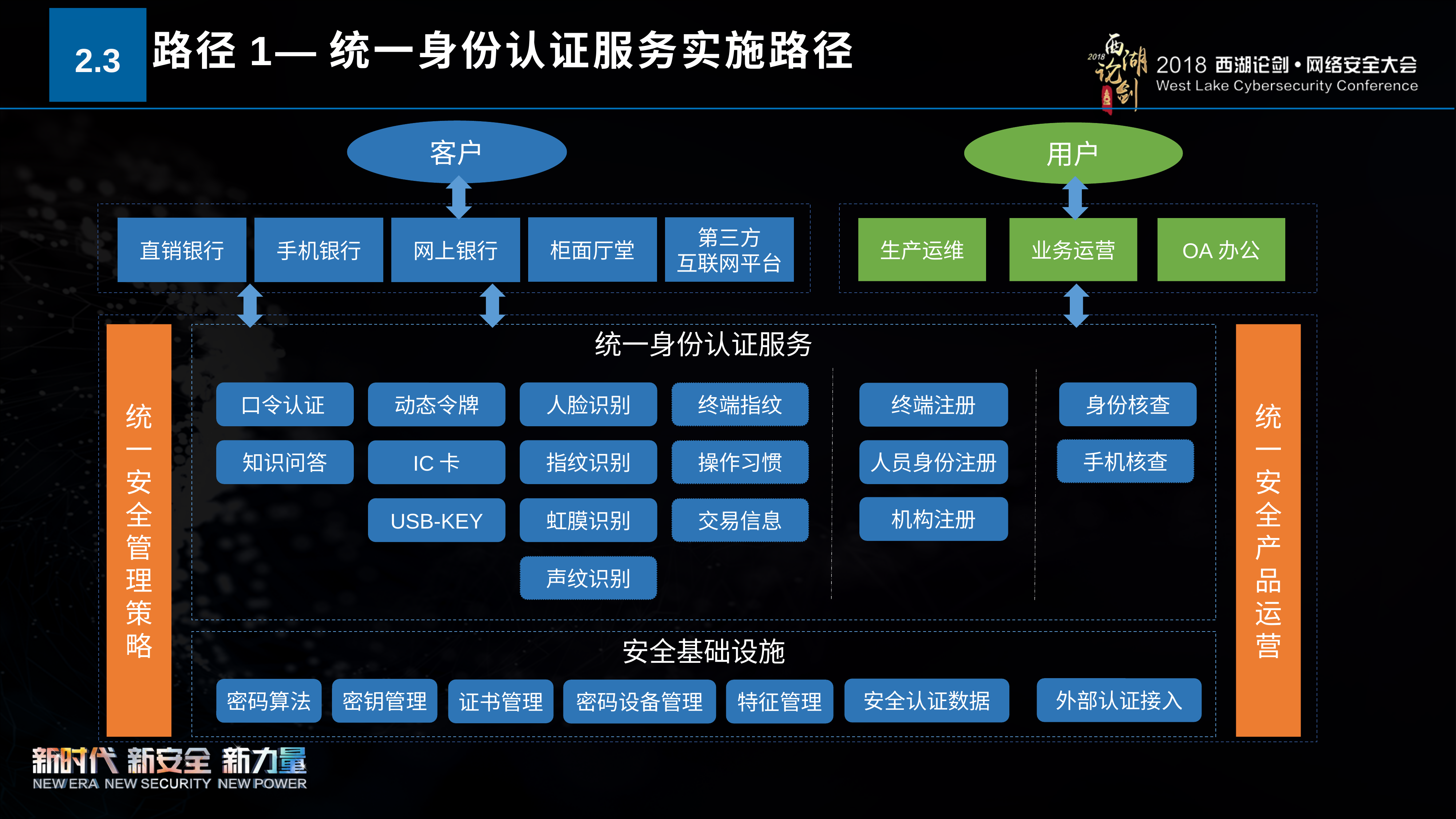

2.3
路径1—统一身份认证服务实施路径
客户
用户

柜面厅堂
第三方
互联网平台
生产运维
业务运营
OA办公
手机银行
网上银行
直销银行

统一安全管理策略
统一身份认证服务
统一安全产品运营
口令认证
人脸识别
终端指纹
身份核查
动态令牌
终端注册
手机核查
知识问答
指纹识别
操作习惯
人员身份注册
IC卡
机构注册
USB-KEY
虹膜识别
交易信息
声纹识别
安全基础设施
外部认证接入
安全认证数据
密钥管理
密码算法
证书管理
密码设备管理
特征管理